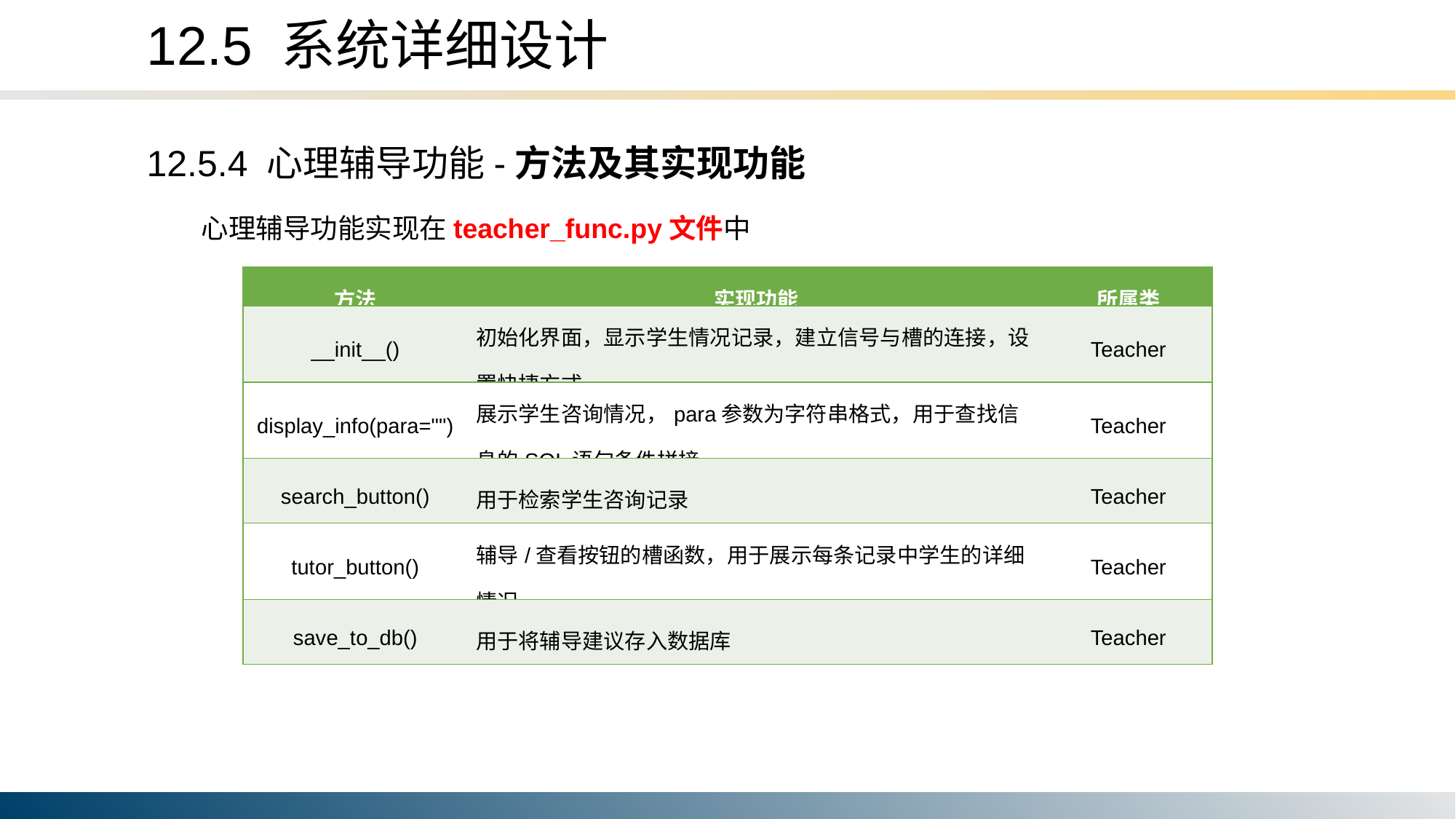

12.5 系统详细设计
12.5.4 心理辅导功能-方法及其实现功能
心理辅导功能实现在teacher_func.py文件中
| 方法 | 实现功能 | 所属类 |
| --- | --- | --- |
| \_\_init\_\_() | 初始化界面，显示学生情况记录，建立信号与槽的连接，设置快捷方式 | Teacher |
| display\_info(para="") | 展示学生咨询情况，para参数为字符串格式，用于查找信息的SQL语句条件拼接 | Teacher |
| search\_button() | 用于检索学生咨询记录 | Teacher |
| tutor\_button() | 辅导/查看按钮的槽函数，用于展示每条记录中学生的详细情况 | Teacher |
| save\_to\_db() | 用于将辅导建议存入数据库 | Teacher |